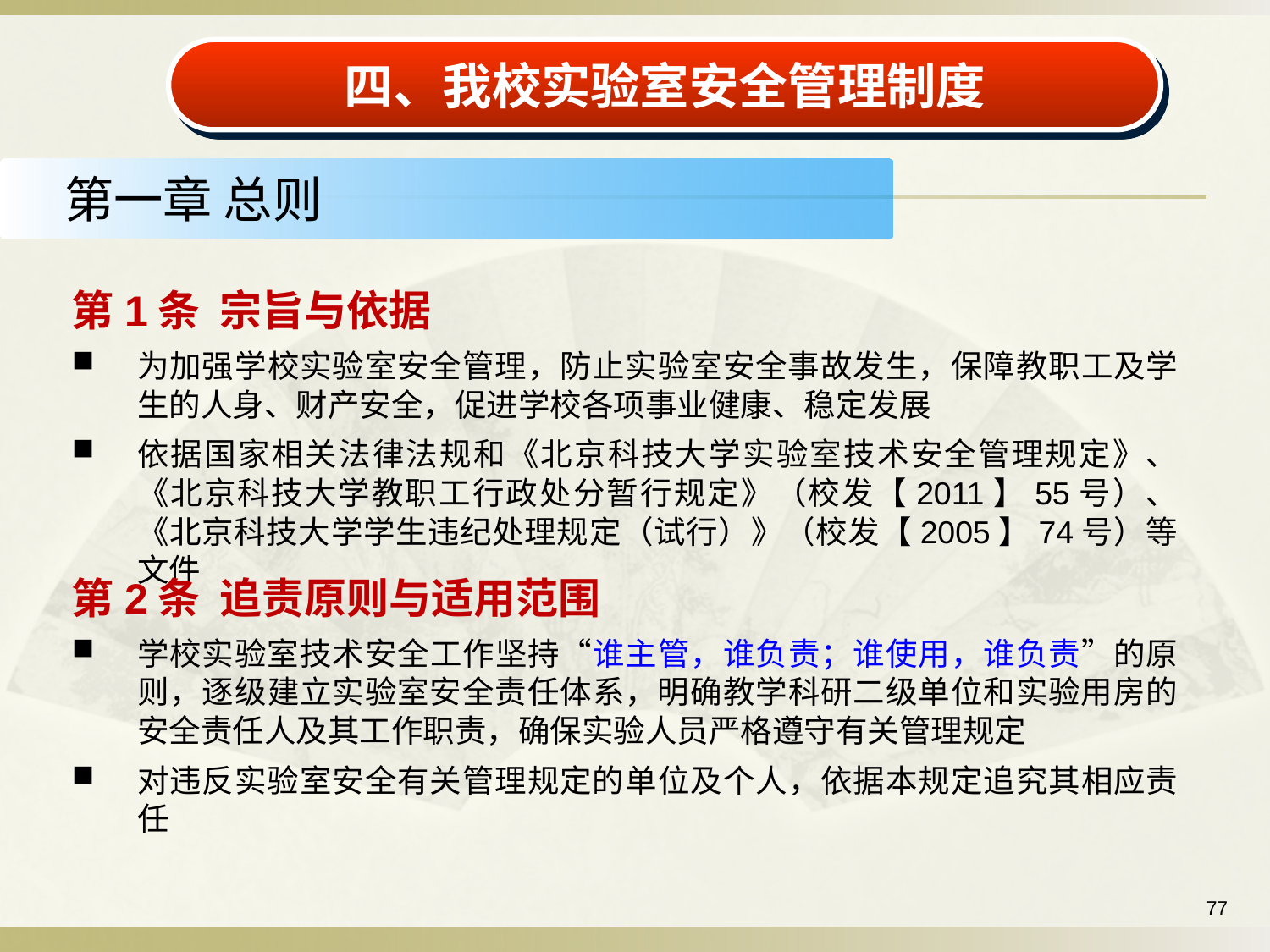

四、我校实验室安全管理制度
第一章 总则
第1条  宗旨与依据
为加强学校实验室安全管理，防止实验室安全事故发生，保障教职工及学生的人身、财产安全，促进学校各项事业健康、稳定发展
依据国家相关法律法规和《北京科技大学实验室技术安全管理规定》、《北京科技大学教职工行政处分暂行规定》（校发【2011】55号）、《北京科技大学学生违纪处理规定（试行）》（校发【2005】74号）等文件
第2条  追责原则与适用范围
学校实验室技术安全工作坚持“谁主管，谁负责；谁使用，谁负责”的原则，逐级建立实验室安全责任体系，明确教学科研二级单位和实验用房的安全责任人及其工作职责，确保实验人员严格遵守有关管理规定
对违反实验室安全有关管理规定的单位及个人，依据本规定追究其相应责任
77